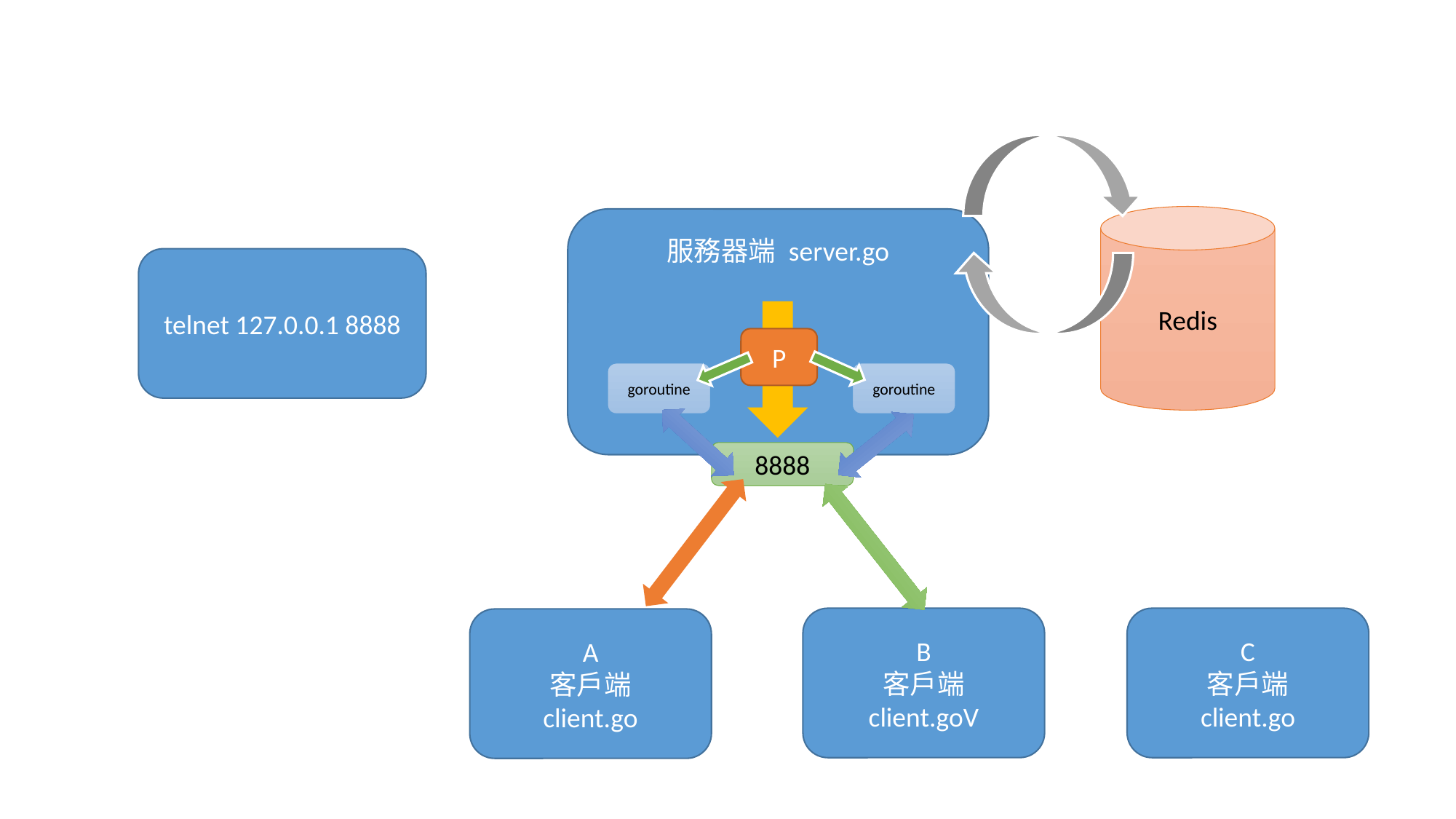

Redis
服務器端 server.go

telnet 127.0.0.1 8888

P

goroutine
goroutine

8888

B
客戶端
client.goV
C
客戶端
client.go
A
客戶端
client.go